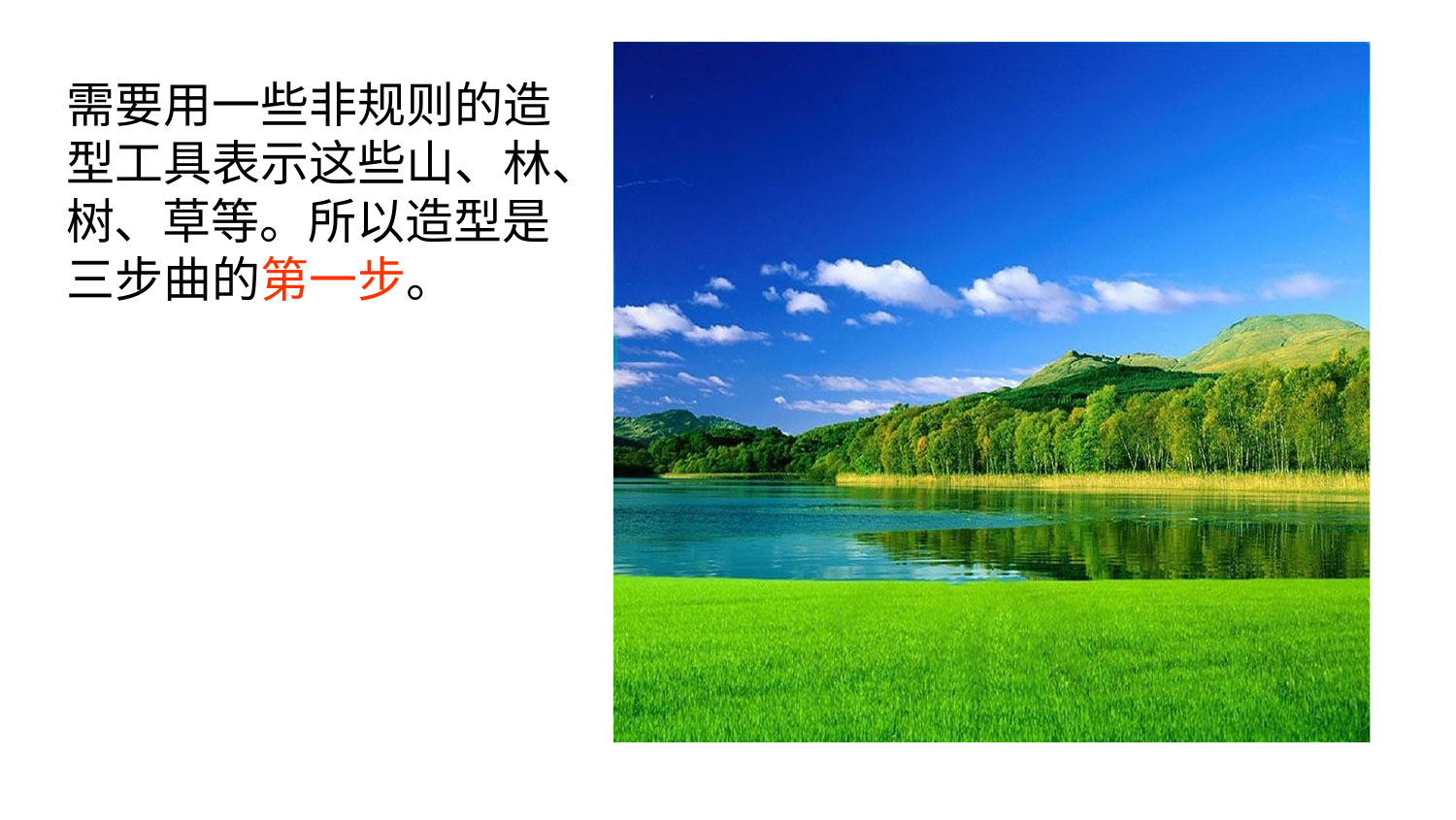

# 需要用一些非规则的造 型工具表示这些山、林、 树、草等。所以造型是 三步曲的第一步。